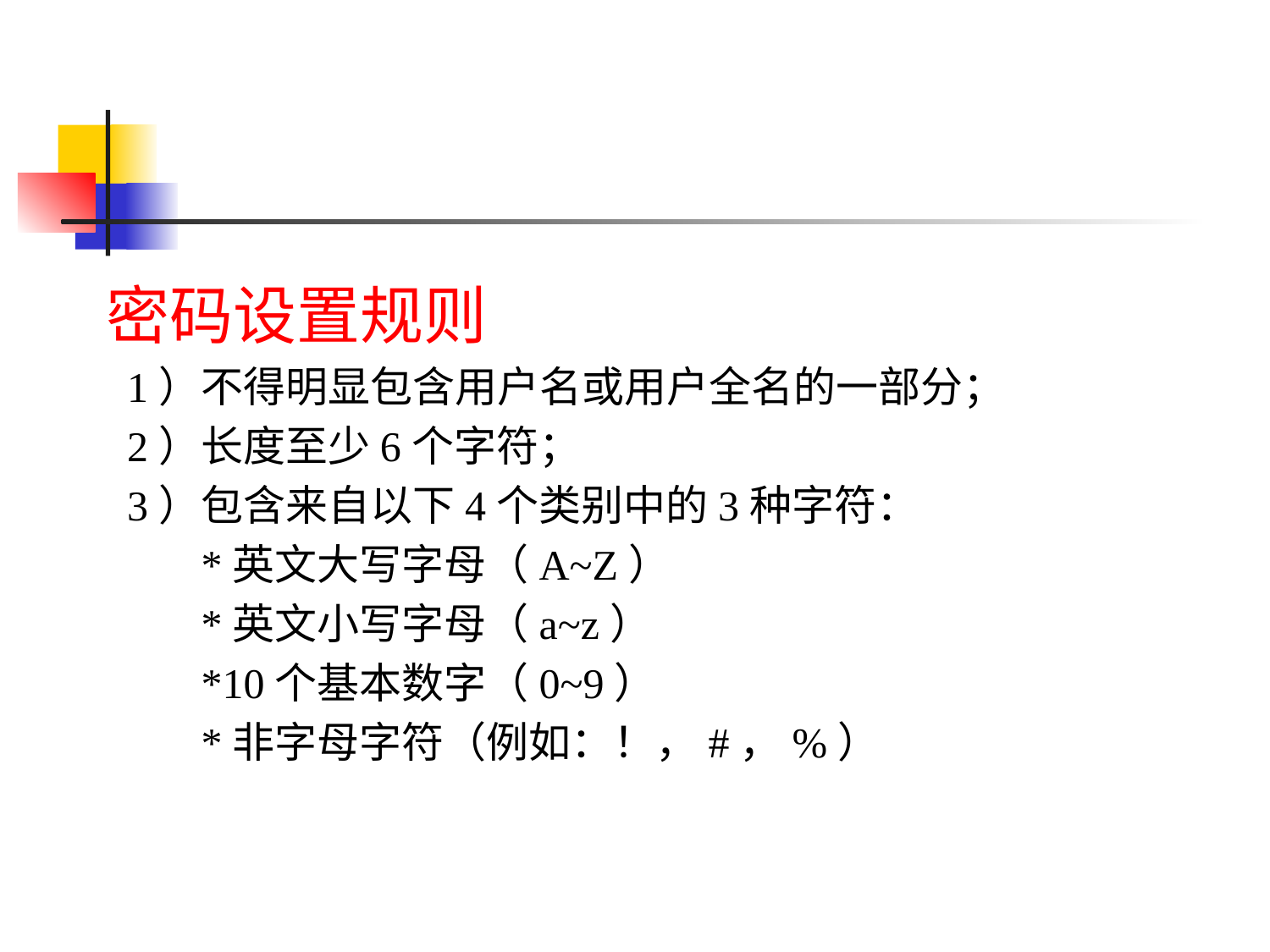

#

密码设置规则
  1）不得明显包含用户名或用户全名的一部分；
  2）长度至少6个字符；
  3）包含来自以下4个类别中的3种字符：
         *英文大写字母（A~Z）
         *英文小写字母（a~z）
         *10个基本数字（0~9）
         *非字母字符（例如：！，#，%）
40